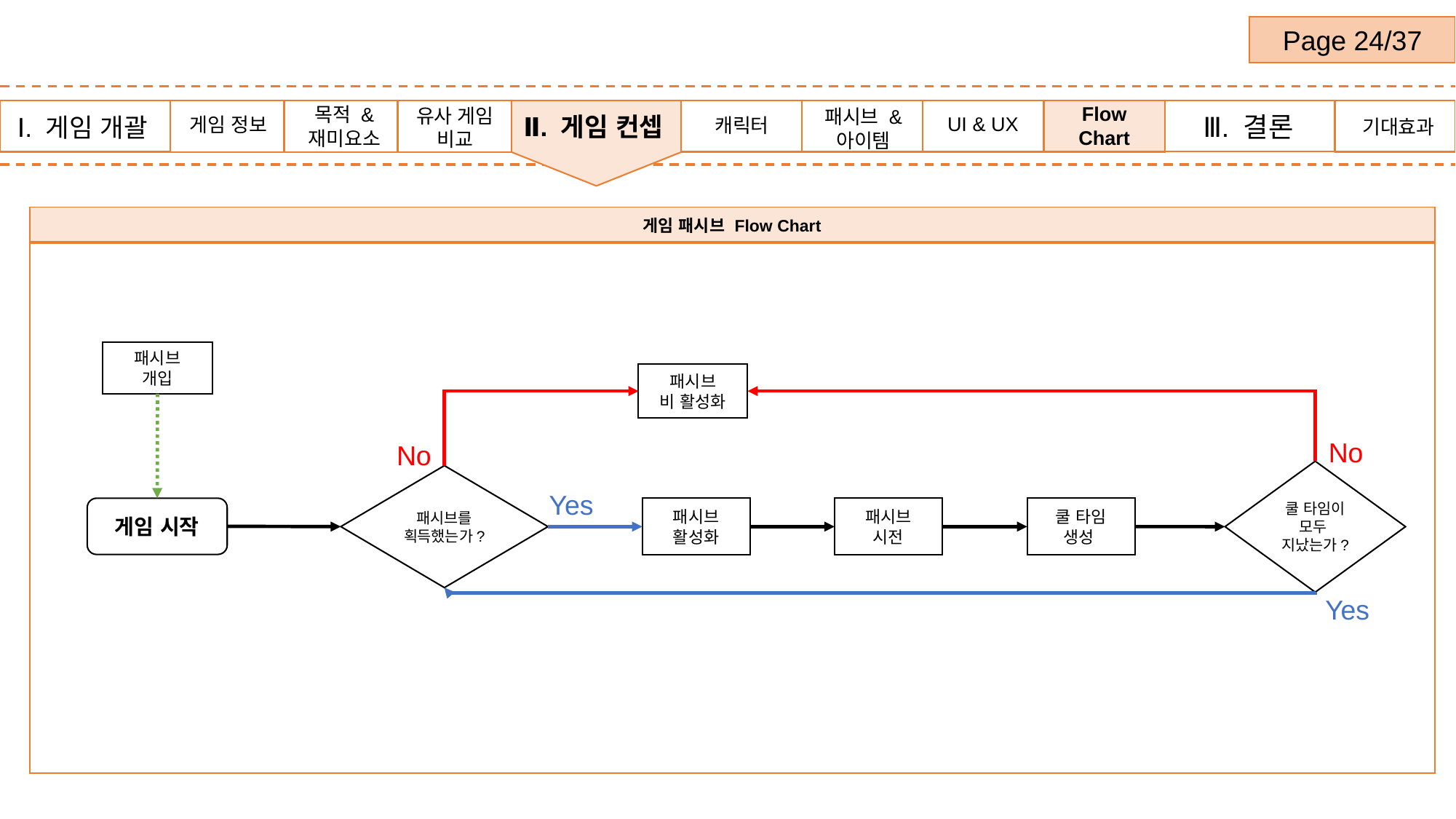

Page 24/37

Flow Chart
유사 게임
비교

캐릭터

Ⅲ. 결론
UI & UX
게임 정보
기대효과
게임 정보
Ⅱ. 게임 컨셉
Ⅰ. 게임 개괄
목적 &
재미요소
패시브 &
아이템
| 게임 패시브 Flow Chart |
| --- |
|  |
패시브
개입
패시브
비 활성화
No
No
쿨 타임이 모두
지났는가?
패시브를
획득했는가?
Yes
게임 시작
패시브
활성화
패시브
시전
쿨 타임
생성
Yes